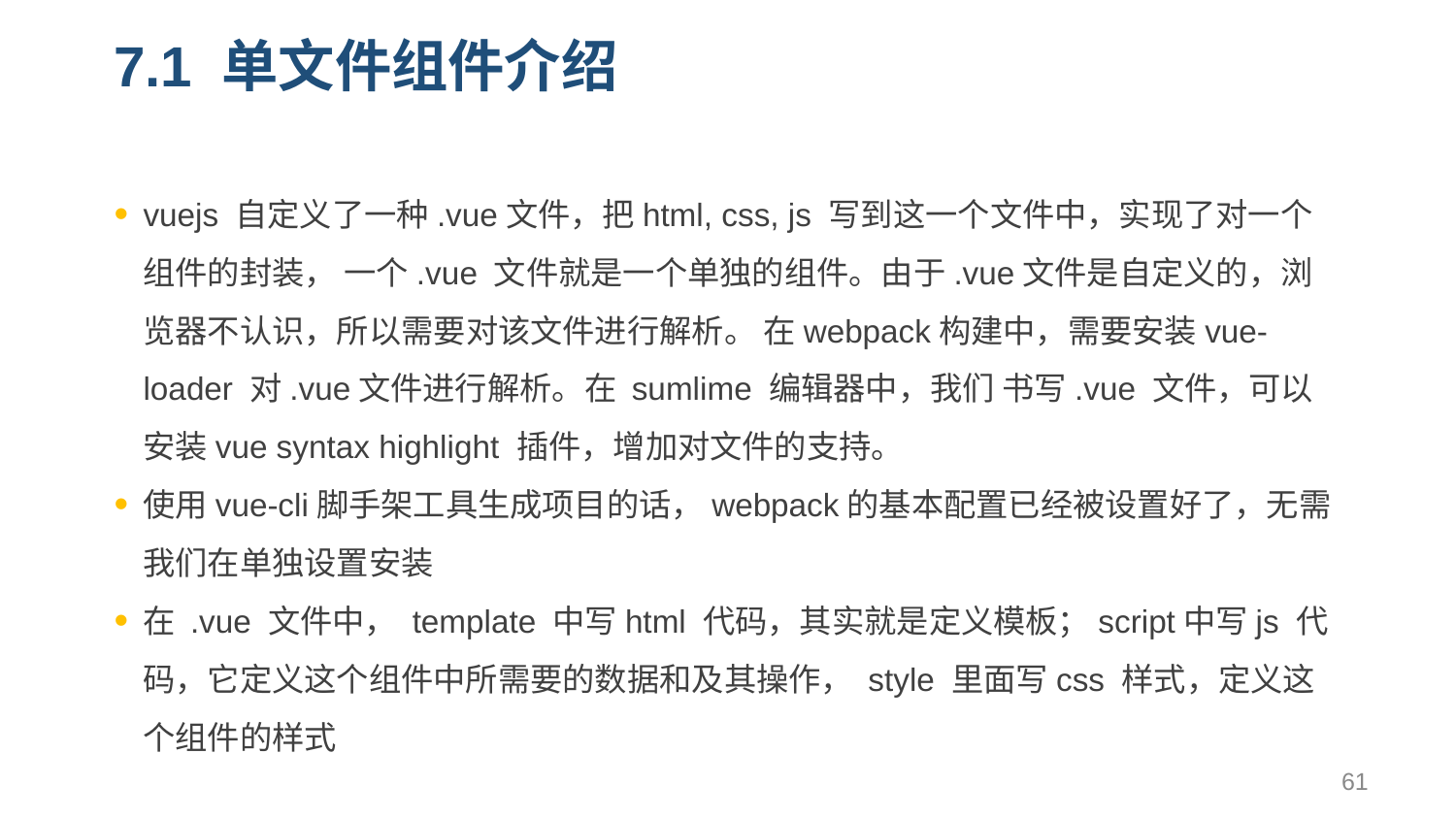

# 7.1 单文件组件介绍
vuejs 自定义了一种.vue文件，把html, css, js 写到这一个文件中，实现了对一个组件的封装， 一个.vue 文件就是一个单独的组件。由于.vue文件是自定义的，浏览器不认识，所以需要对该文件进行解析。 在webpack构建中，需要安装vue-loader 对.vue文件进行解析。在 sumlime 编辑器中，我们 书写.vue 文件，可以安装vue syntax highlight 插件，增加对文件的支持。
使用vue-cli脚手架工具生成项目的话，webpack的基本配置已经被设置好了，无需我们在单独设置安装
在 .vue 文件中， template 中写html 代码，其实就是定义模板；script中写js 代码，它定义这个组件中所需要的数据和及其操作， style 里面写css 样式，定义这个组件的样式
61